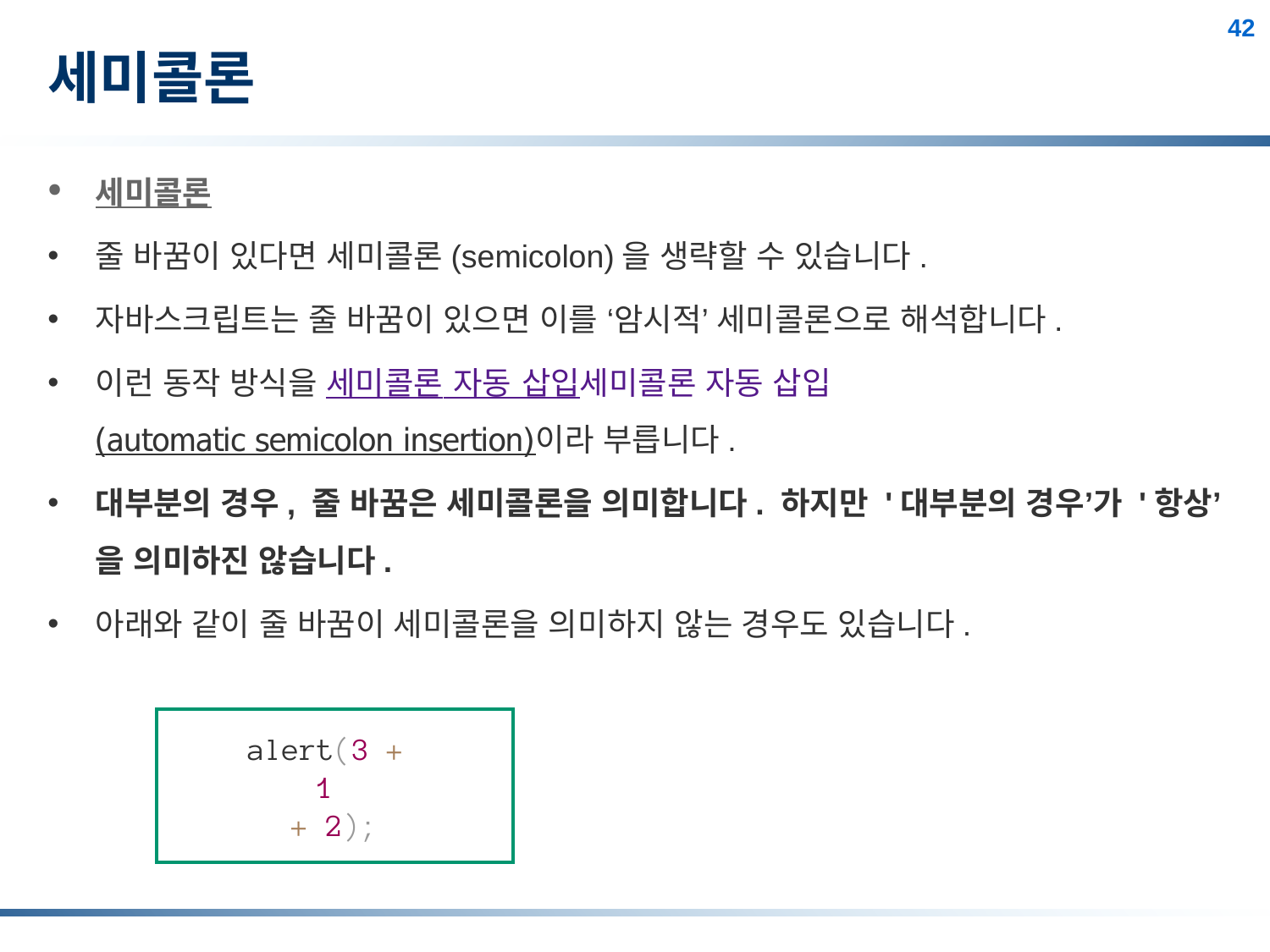

# 세미콜론
세미콜론
줄 바꿈이 있다면 세미콜론(semicolon)을 생략할 수 있습니다.
자바스크립트는 줄 바꿈이 있으면 이를 ‘암시적’ 세미콜론으로 해석합니다.
이런 동작 방식을 세미콜론 자동 삽입세미콜론 자동 삽입(automatic semicolon insertion)이라 부릅니다.
대부분의 경우, 줄 바꿈은 세미콜론을 의미합니다. 하지만 '대부분의 경우’가 '항상’을 의미하진 않습니다.
아래와 같이 줄 바꿈이 세미콜론을 의미하지 않는 경우도 있습니다.

alert(3 +
1
+ 2);
42